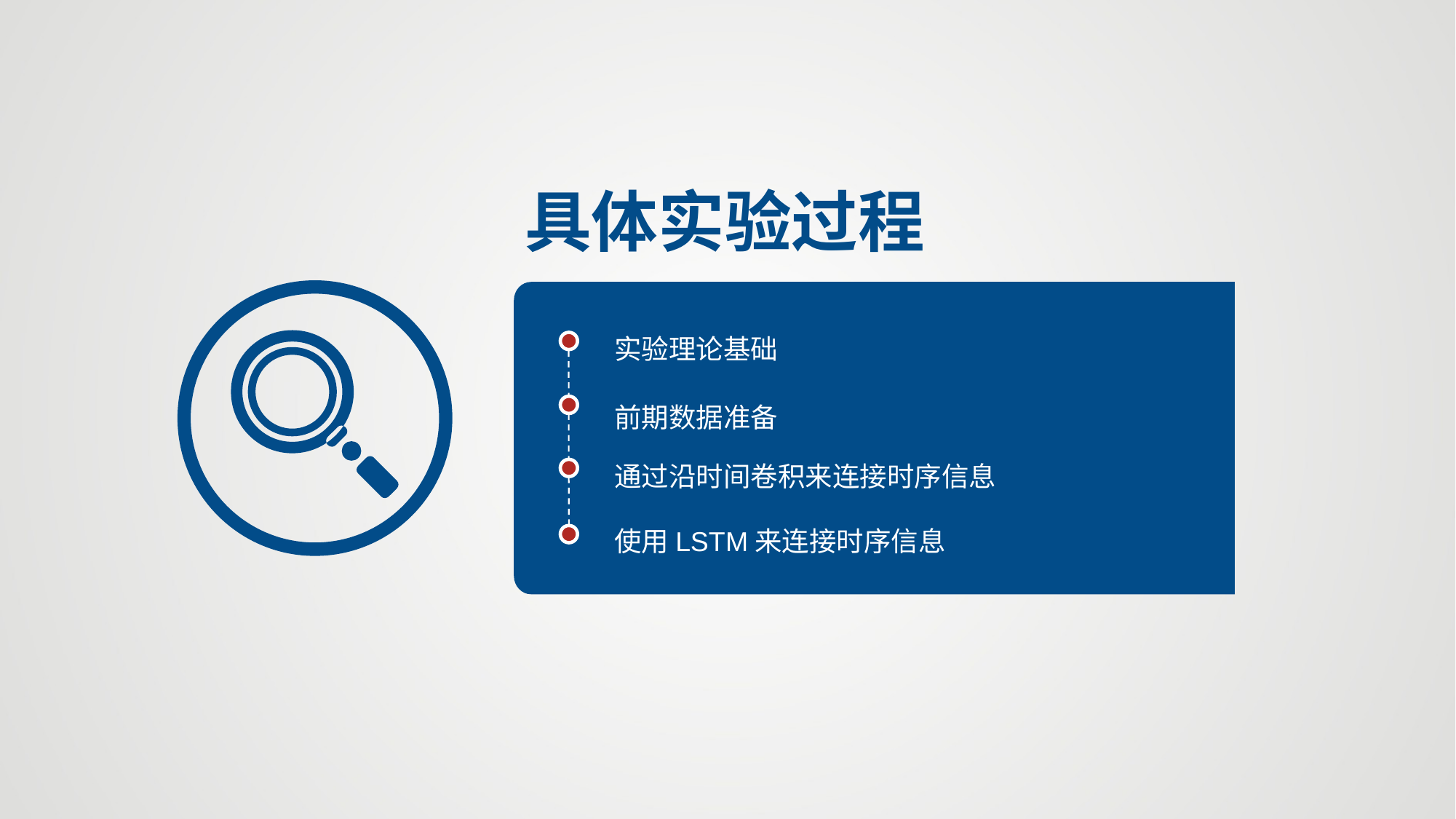

具体实验过程

实验理论基础

前期数据准备

通过沿时间卷积来连接时序信息

使用LSTM来连接时序信息